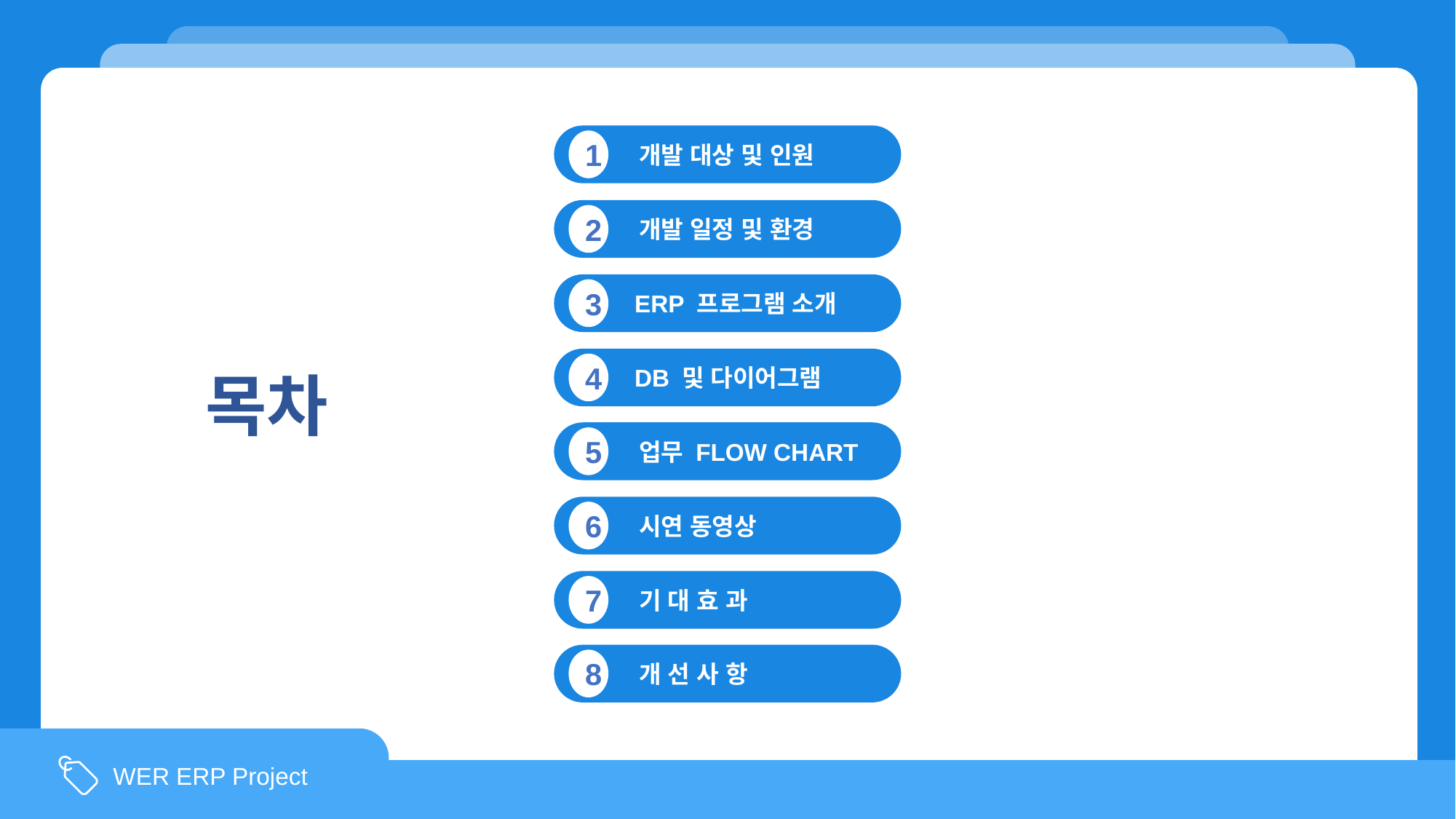

`
 개발 대상 및 인원
1
 개발 일정 및 환경
2
 ERP 프로그램 소개
3
 DB 및 다이어그램
4
목차
 업무 FLOW CHART
5
 시연 동영상
6
 기 대 효 과
7
 개 선 사 항
8

WER ERP Project